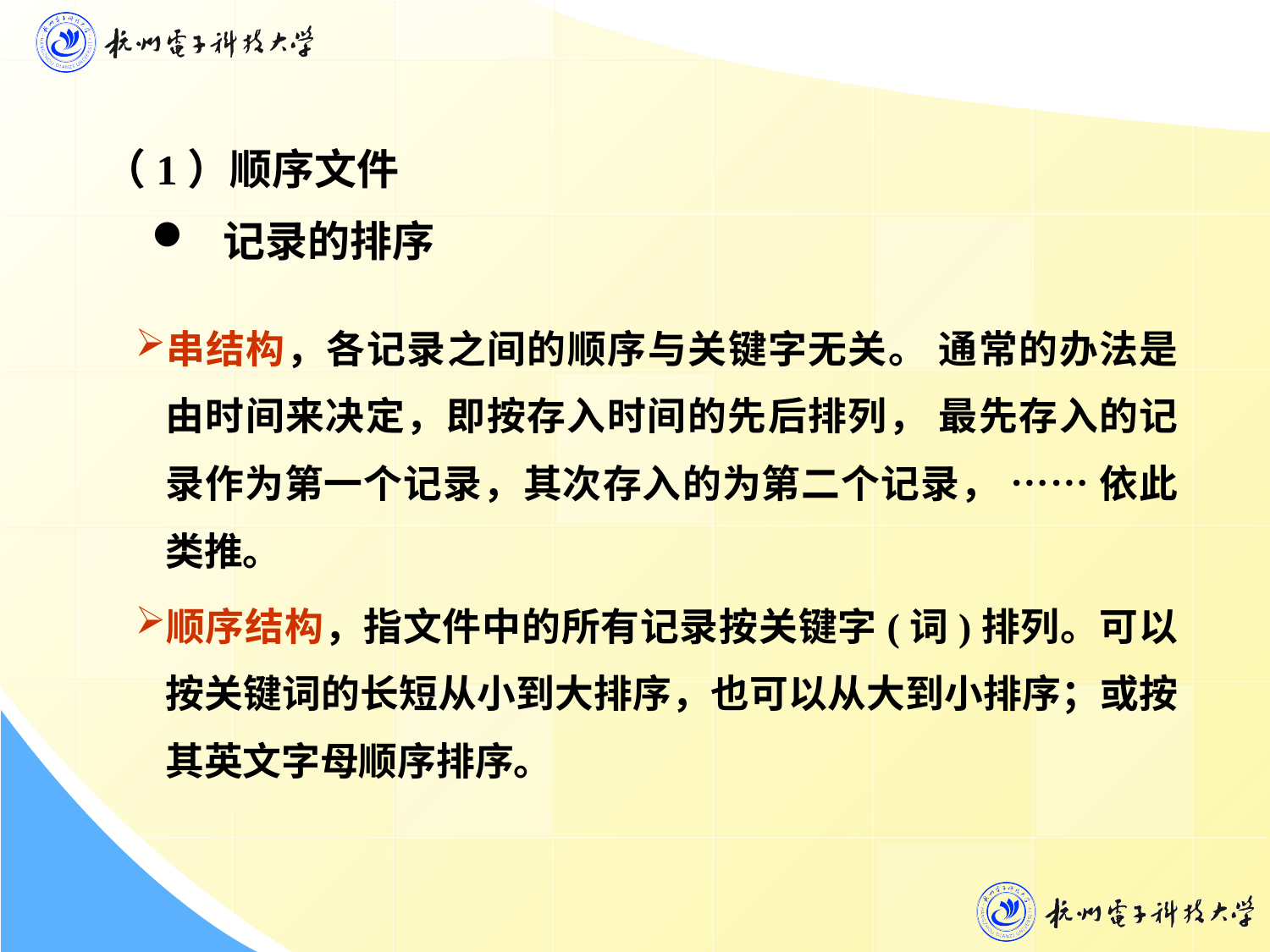

（1）顺序文件
  记录的排序
串结构，各记录之间的顺序与关键字无关。 通常的办法是由时间来决定，即按存入时间的先后排列， 最先存入的记录作为第一个记录，其次存入的为第二个记录， …… 依此类推。
顺序结构，指文件中的所有记录按关键字(词)排列。可以按关键词的长短从小到大排序，也可以从大到小排序；或按其英文字母顺序排序。